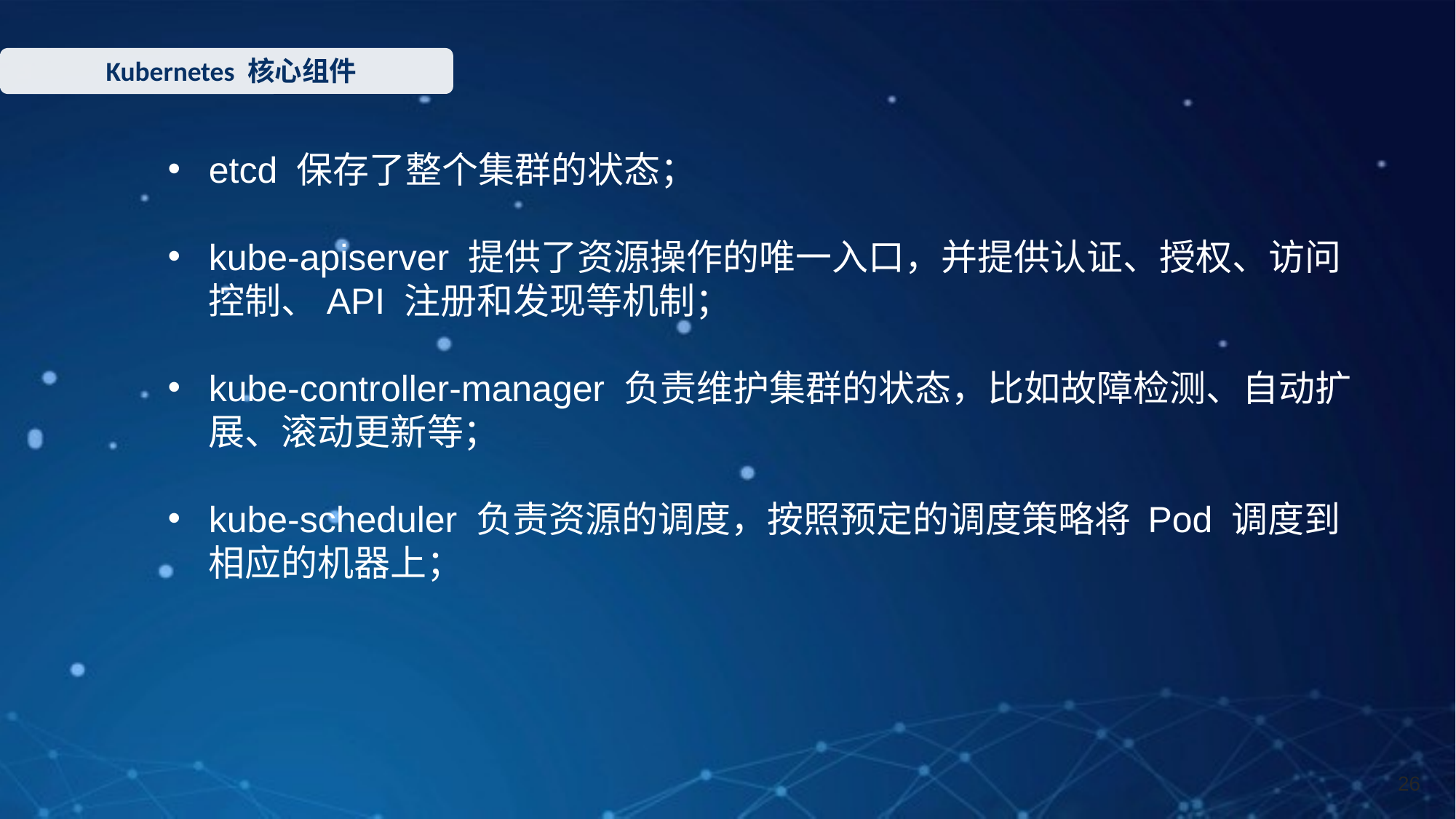

Kubernetes 核心组件

etcd 保存了整个集群的状态；

kube-apiserver 提供了资源操作的唯一入口，并提供认证、授权、访问控制、API 注册和发现等机制；

kube-controller-manager 负责维护集群的状态，比如故障检测、自动扩展、滚动更新等；

kube-scheduler 负责资源的调度，按照预定的调度策略将 Pod 调度到相应的机器上；